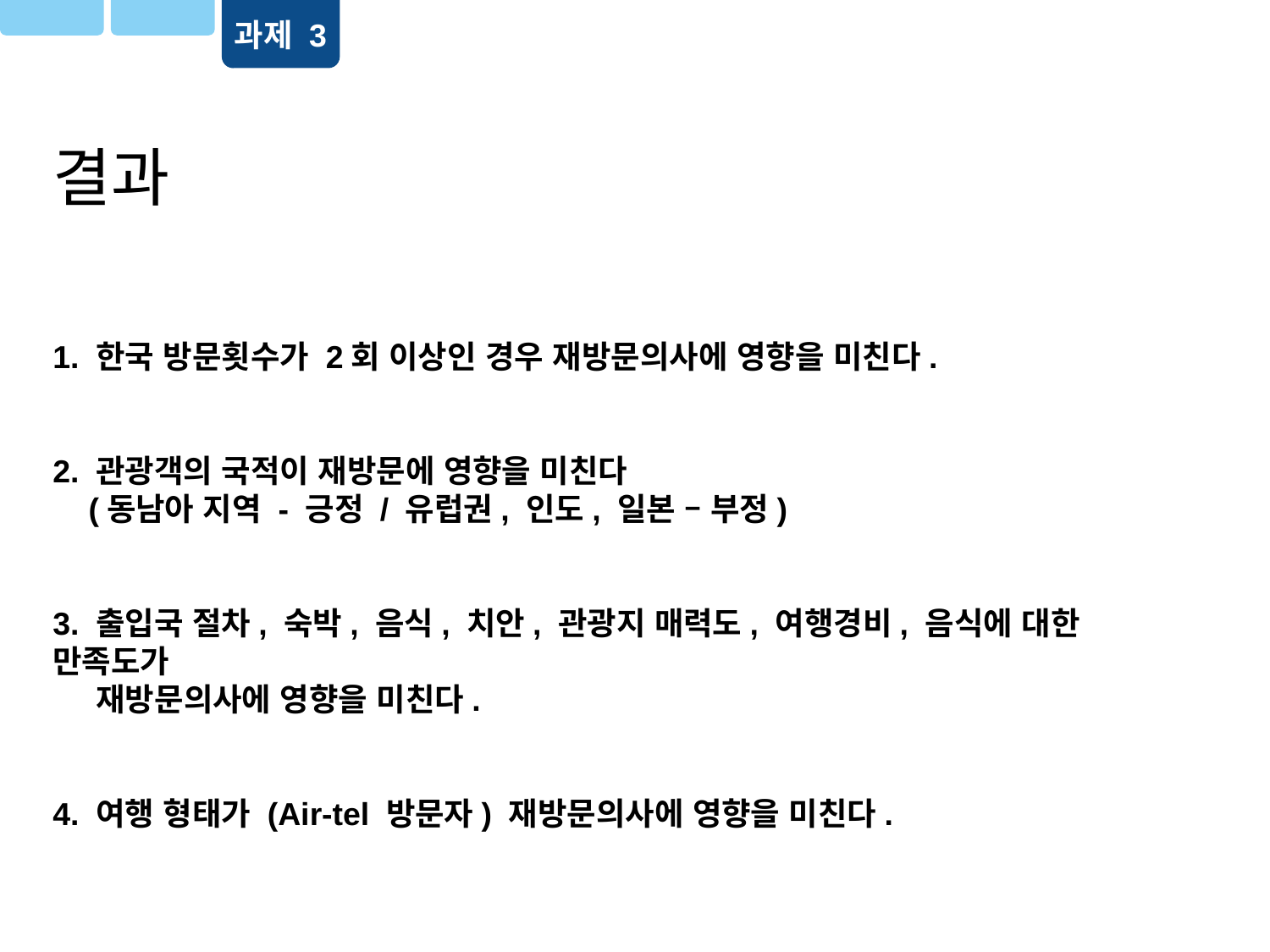

과제 3

결과

1. 한국 방문횟수가 2회 이상인 경우 재방문의사에 영향을 미친다.

2. 관광객의 국적이 재방문에 영향을 미친다
    (동남아 지역 - 긍정 / 유럽권, 인도, 일본 – 부정)

3. 출입국 절차, 숙박, 음식, 치안, 관광지 매력도, 여행경비, 음식에 대한 만족도가
    재방문의사에 영향을 미친다.

4. 여행 형태가 (Air-tel 방문자) 재방문의사에 영향을 미친다.